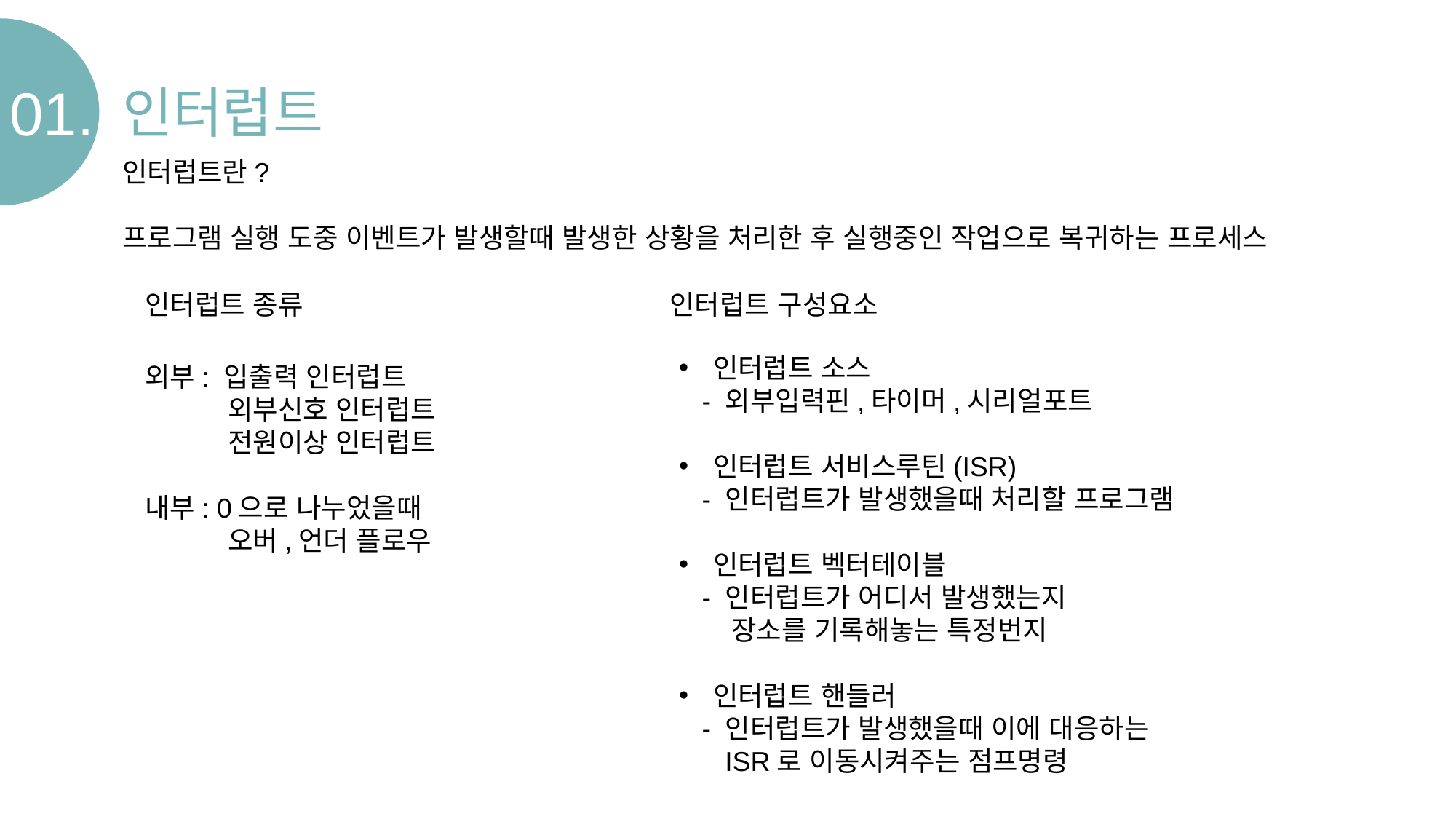

01.
인터럽트
인터럽트란?

프로그램 실행 도중 이벤트가 발생할때 발생한 상황을 처리한 후 실행중인 작업으로 복귀하는 프로세스

인터럽트 종류
인터럽트 구성요소
인터럽트 소스
   - 외부입력핀,타이머,시리얼포트

인터럽트 서비스루틴(ISR)
   - 인터럽트가 발생했을때 처리할 프로그램

인터럽트 벡터테이블
   - 인터럽트가 어디서 발생했는지
      장소를 기록해놓는 특정번지

인터럽트 핸들러
   - 인터럽트가 발생했을때 이에 대응하는
      ISR로 이동시켜주는 점프명령

외부: 입출력 인터럽트
          외부신호 인터럽트
          전원이상 인터럽트

내부: 0으로 나누었을때
          오버,언더 플로우